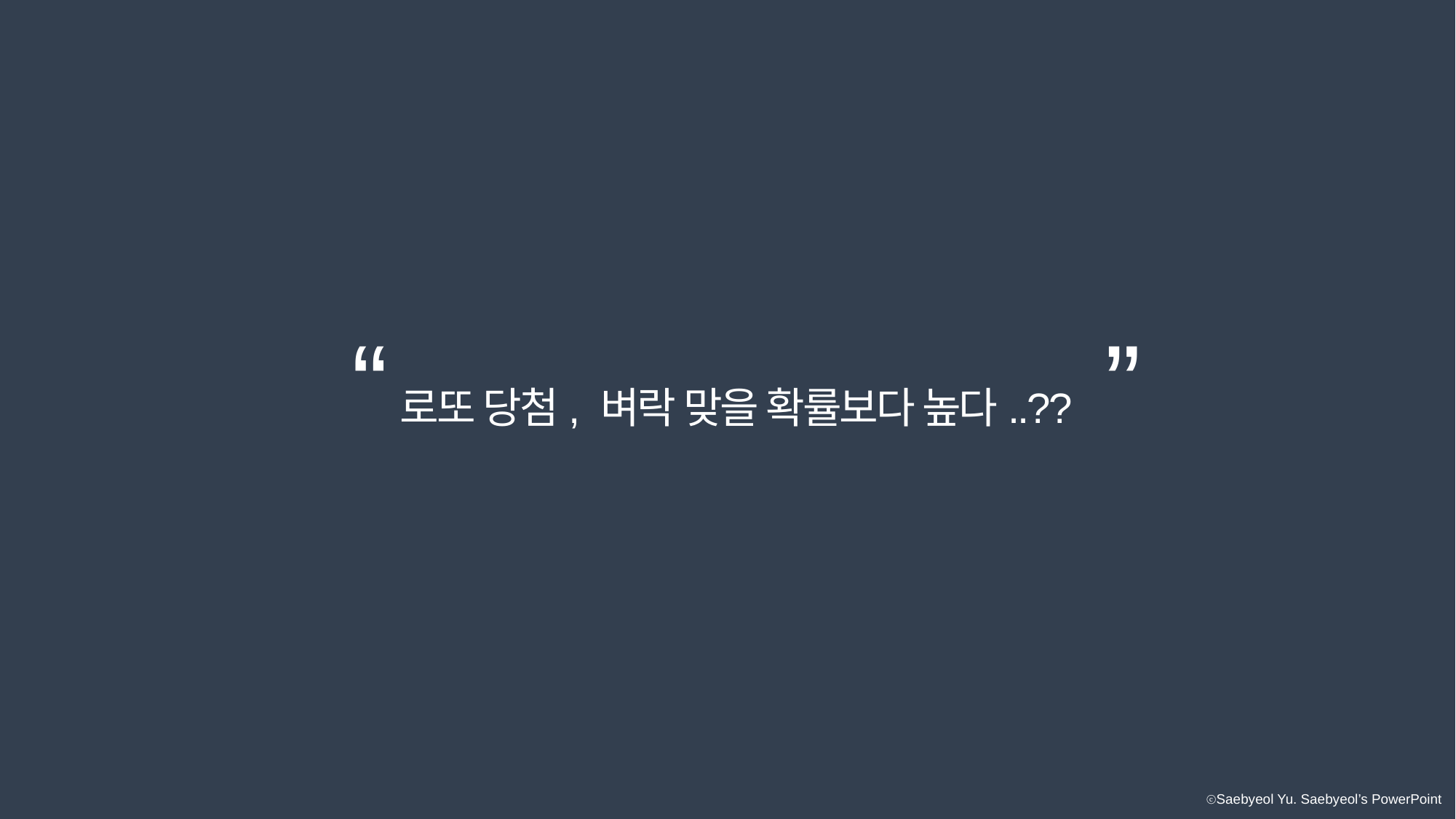

“
”
로또 당첨, 벼락 맞을 확률보다 높다..??